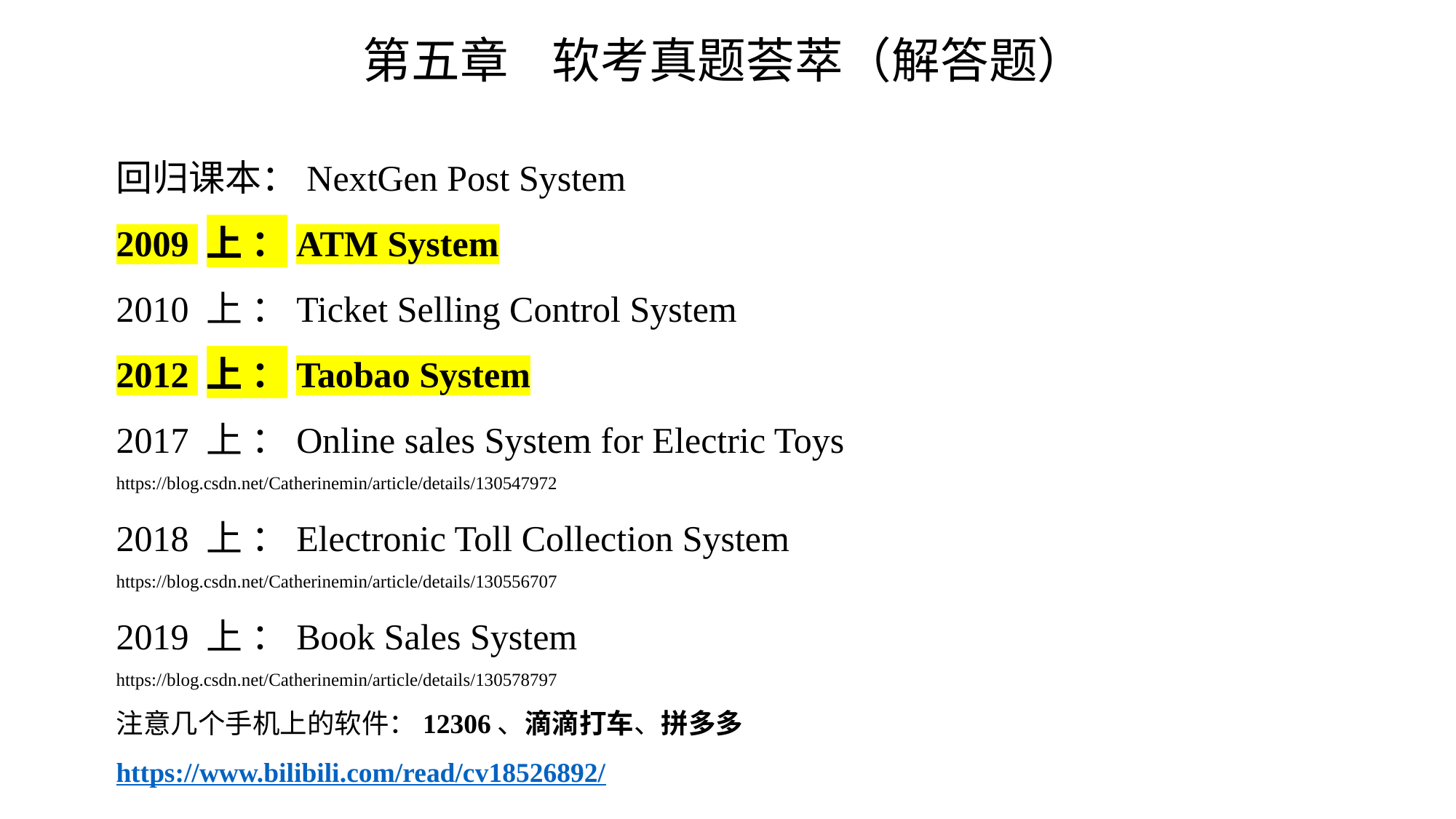

第五章    软考真题荟萃（解答题）
回归课本：NextGen Post System
2009 上 ：ATM System
2010 上 ：Ticket Selling Control System
2012 上 ：Taobao System
2017 上 ：Online sales System for Electric Toys
https://blog.csdn.net/Catherinemin/article/details/130547972
2018 上 ：Electronic Toll Collection System
https://blog.csdn.net/Catherinemin/article/details/130556707
2019 上 ：Book Sales System
https://blog.csdn.net/Catherinemin/article/details/130578797
注意几个手机上的软件：12306、滴滴打车、拼多多
https://www.bilibili.com/read/cv18526892/